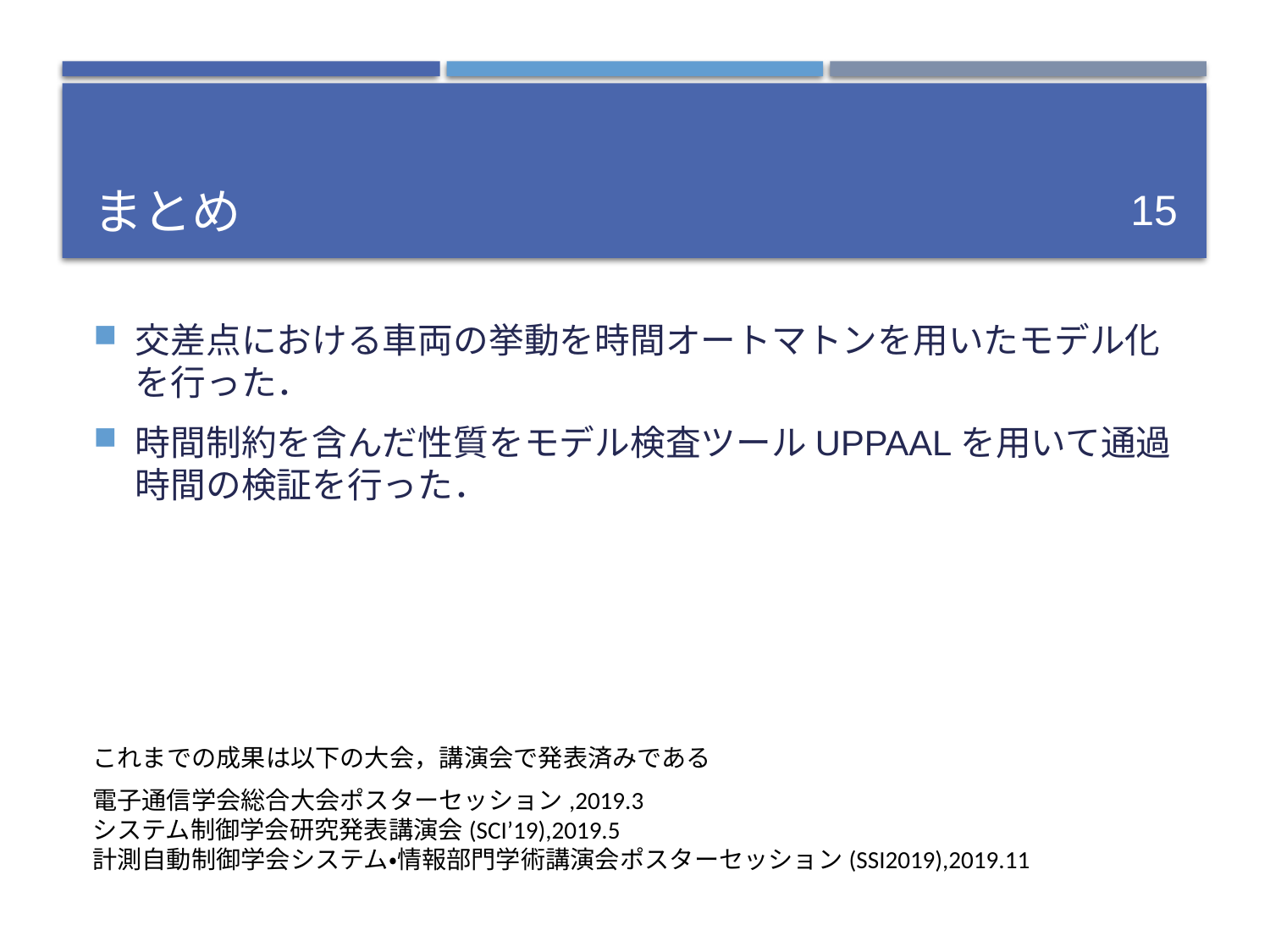

# まとめ
15
交差点における車両の挙動を時間オートマトンを用いたモデル化を行った．
時間制約を含んだ性質をモデル検査ツールUPPAALを用いて通過時間の検証を行った．
これまでの成果は以下の大会，講演会で発表済みである
電子通信学会総合大会ポスターセッション,2019.3
システム制御学会研究発表講演会(SCI’19),2019.5
計測自動制御学会システム・情報部門学術講演会ポスターセッション(SSI2019),2019.11